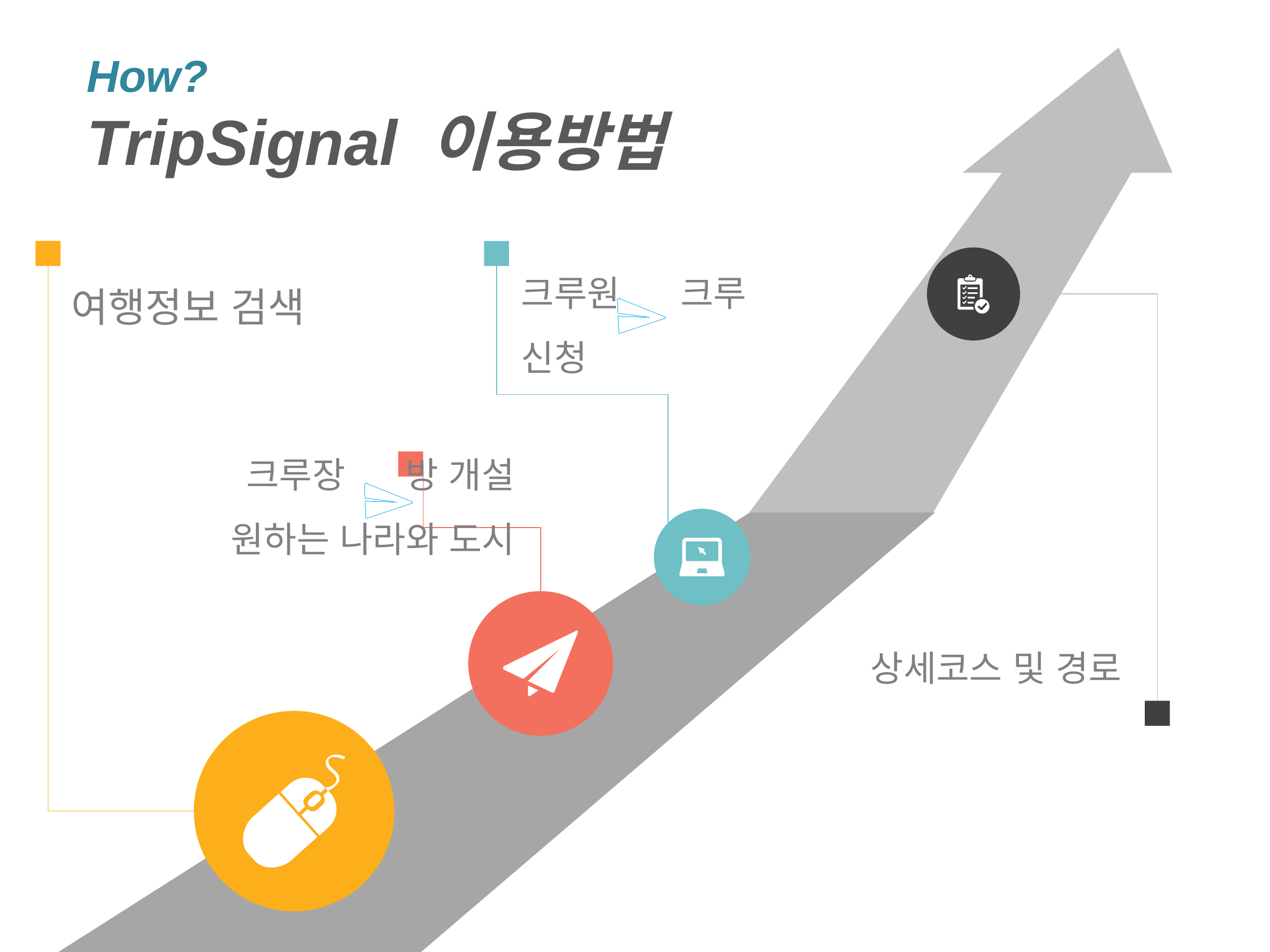

크루원      크루 신청

크루장      방 개설
원하는 나라와 도시

How?
TripSignal 이용방법

여행정보 검색

상세코스 및 경로